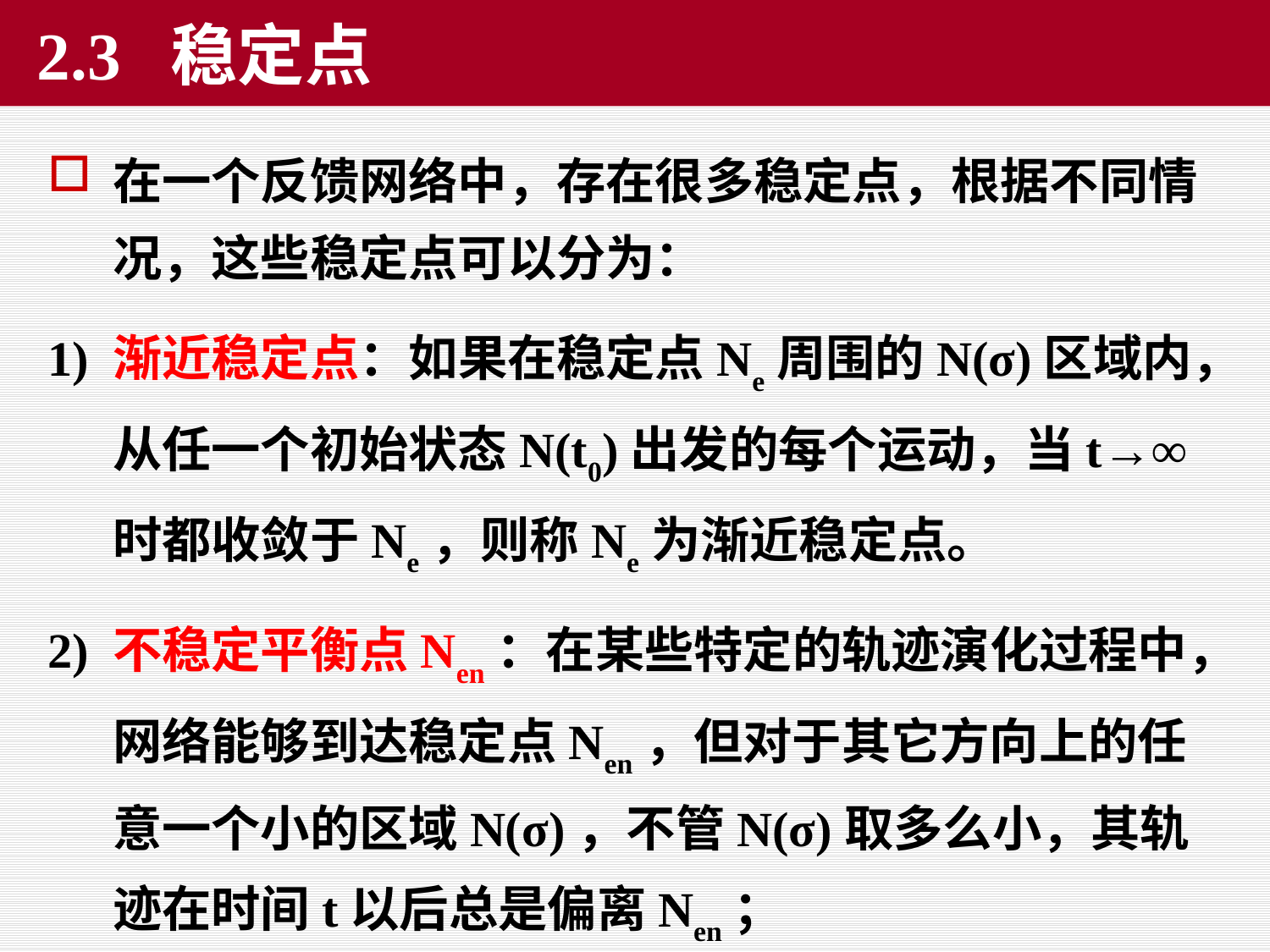

# 2.3  稳定点
在一个反馈网络中，存在很多稳定点，根据不同情况，这些稳定点可以分为：
1) 渐近稳定点：如果在稳定点Ne周围的N(σ)区域内，从任一个初始状态N(t0)出发的每个运动，当t→∞时都收敛于Ne，则称Ne为渐近稳定点。
2) 不稳定平衡点Nen：在某些特定的轨迹演化过程中，网络能够到达稳定点Nen，但对于其它方向上的任意一个小的区域N(σ)，不管N(σ)取多么小，其轨迹在时间t以后总是偏离Nen；